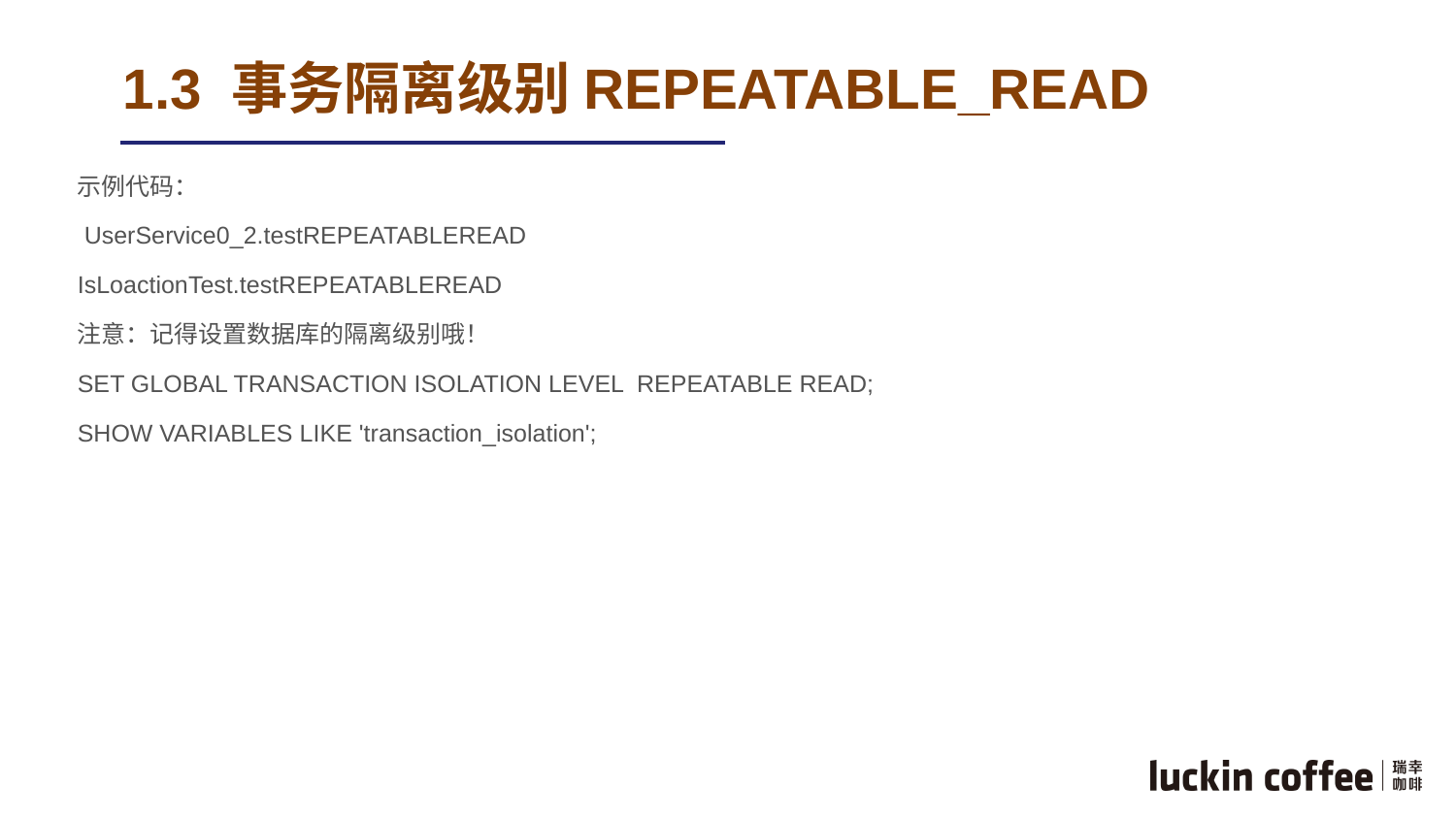

# 1.3 事务隔离级别REPEATABLE_READ

示例代码：
 UserService0_2.testREPEATABLEREAD
IsLoactionTest.testREPEATABLEREAD
注意：记得设置数据库的隔离级别哦！
SET GLOBAL TRANSACTION ISOLATION LEVEL  REPEATABLE READ;
SHOW VARIABLES LIKE 'transaction_isolation';